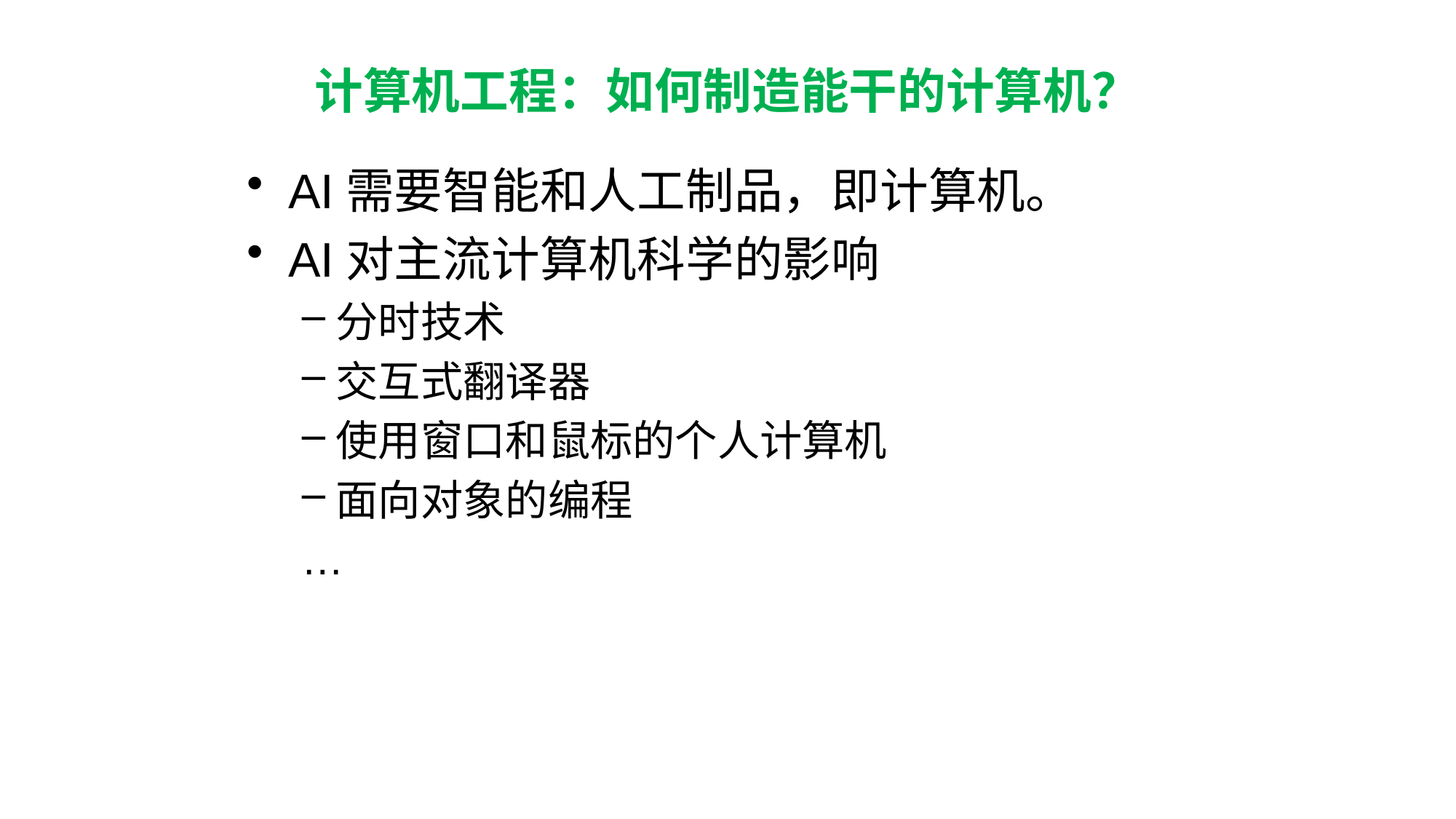

# 计算机工程：如何制造能干的计算机？
AI需要智能和人工制品，即计算机。
AI对主流计算机科学的影响
分时技术
交互式翻译器
使用窗口和鼠标的个人计算机
面向对象的编程
…